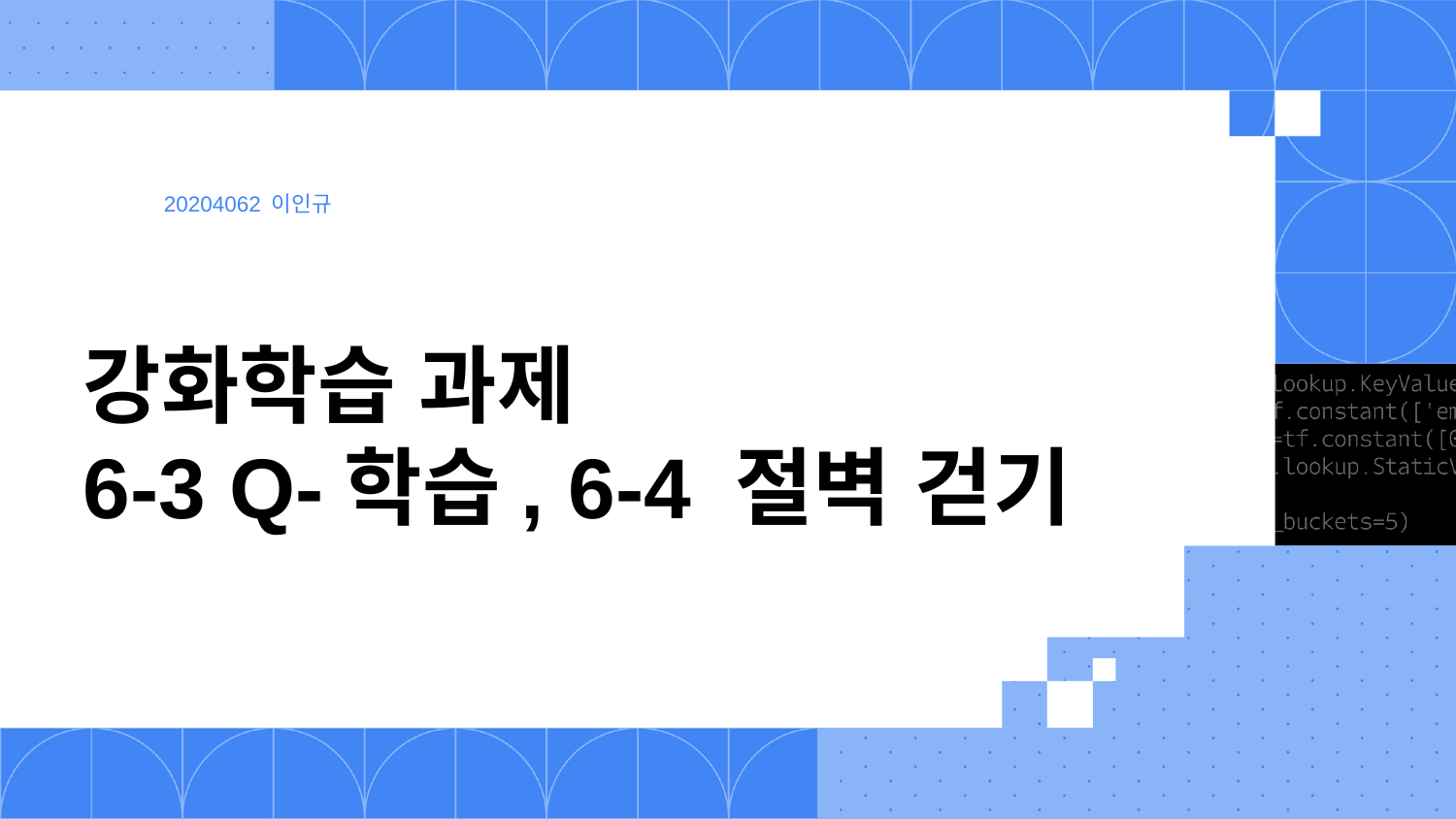

20204062 이인규
# 강화학습 과제 6-3 Q-학습, 6-4 절벽 걷기